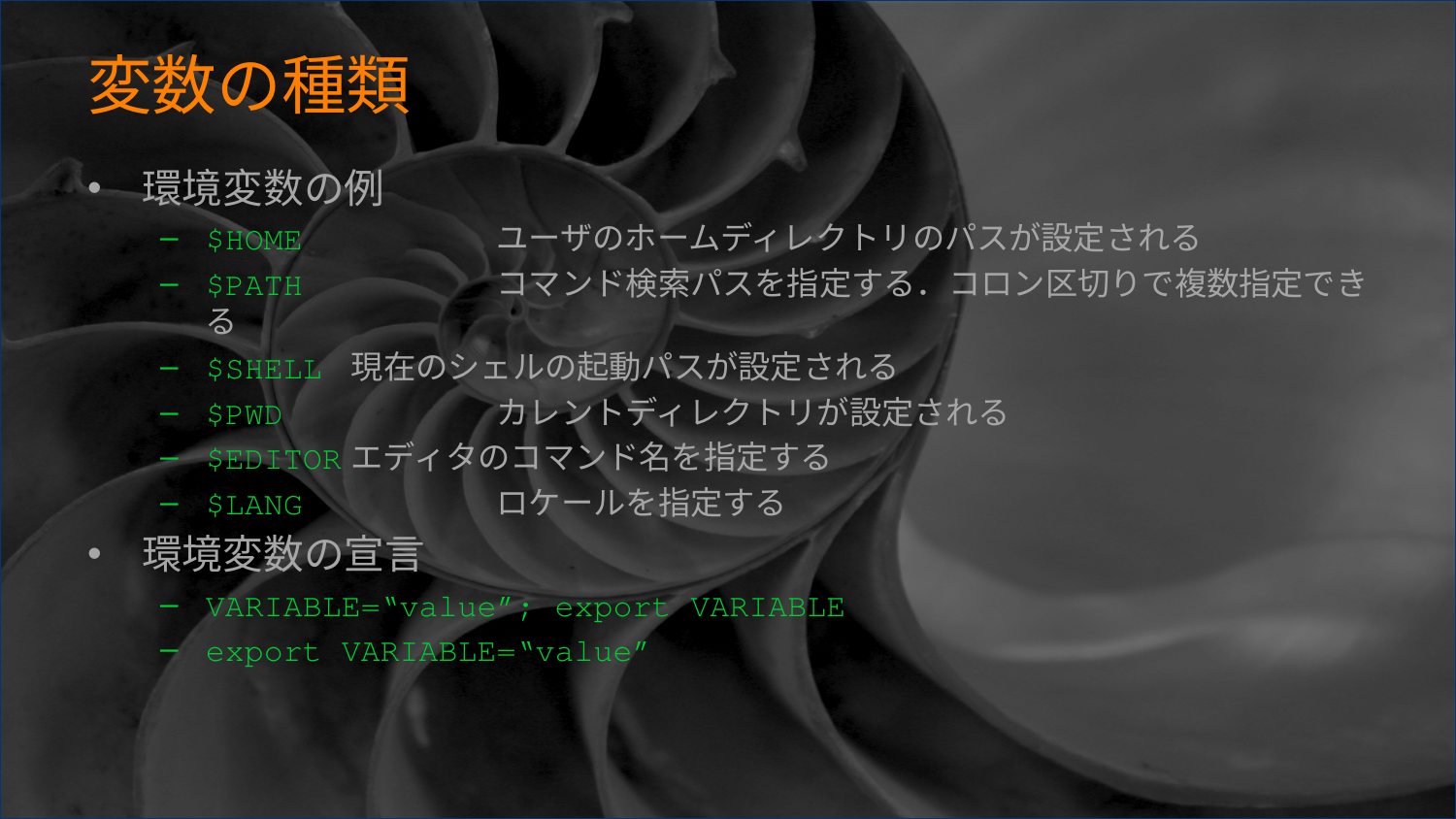

# 変数の種類
環境変数の例
$HOME		ユーザのホームディレクトリのパスが設定される
$PATH		コマンド検索パスを指定する．コロン区切りで複数指定できる
$SHELL	現在のシェルの起動パスが設定される
$PWD		カレントディレクトリが設定される
$EDITOR	エディタのコマンド名を指定する
$LANG		ロケールを指定する
環境変数の宣言
VARIABLE=“value”; export VARIABLE
export VARIABLE=“value”